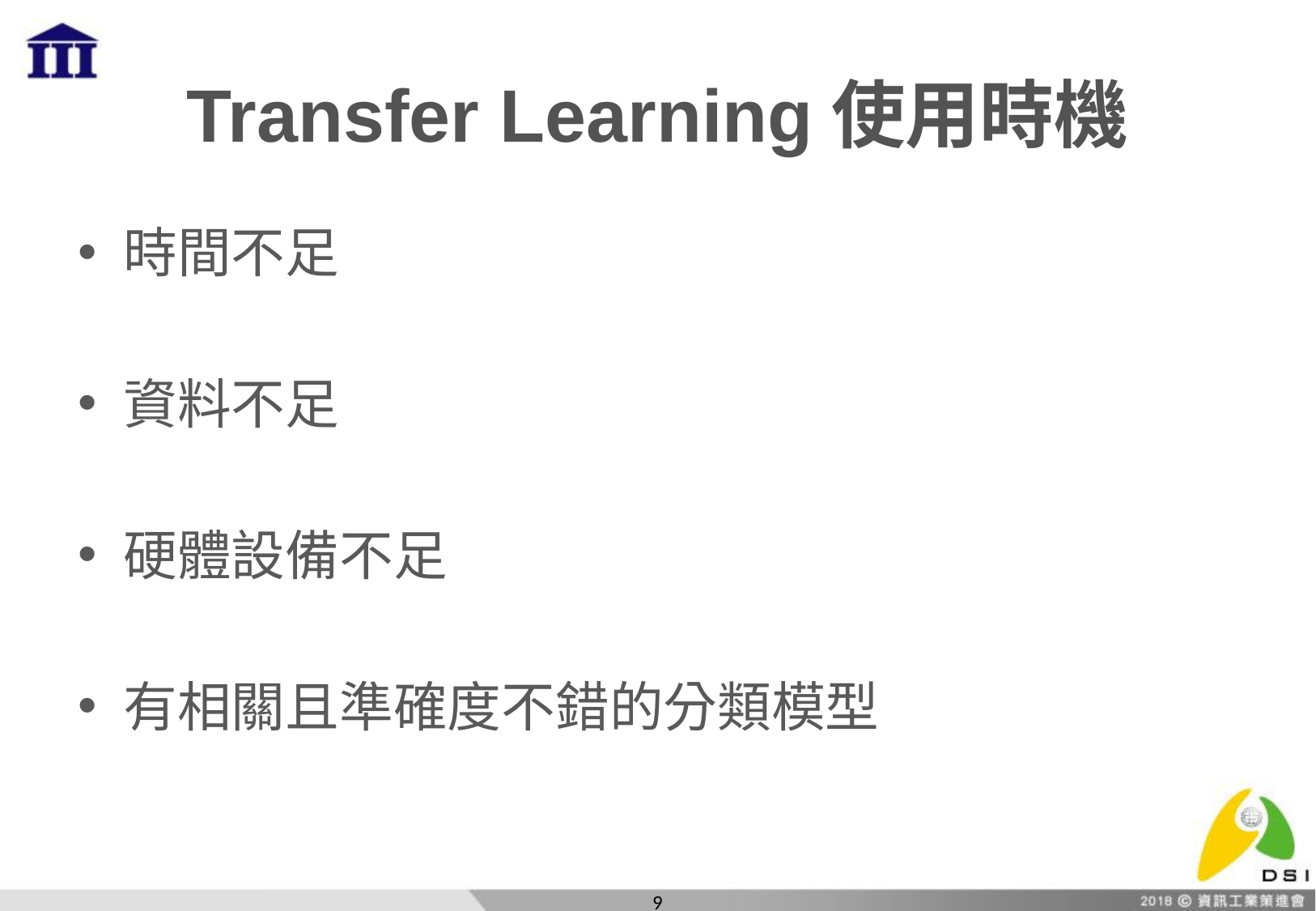

# Transfer Learning使用時機
時間不足

資料不足

硬體設備不足

有相關且準確度不錯的分類模型
9